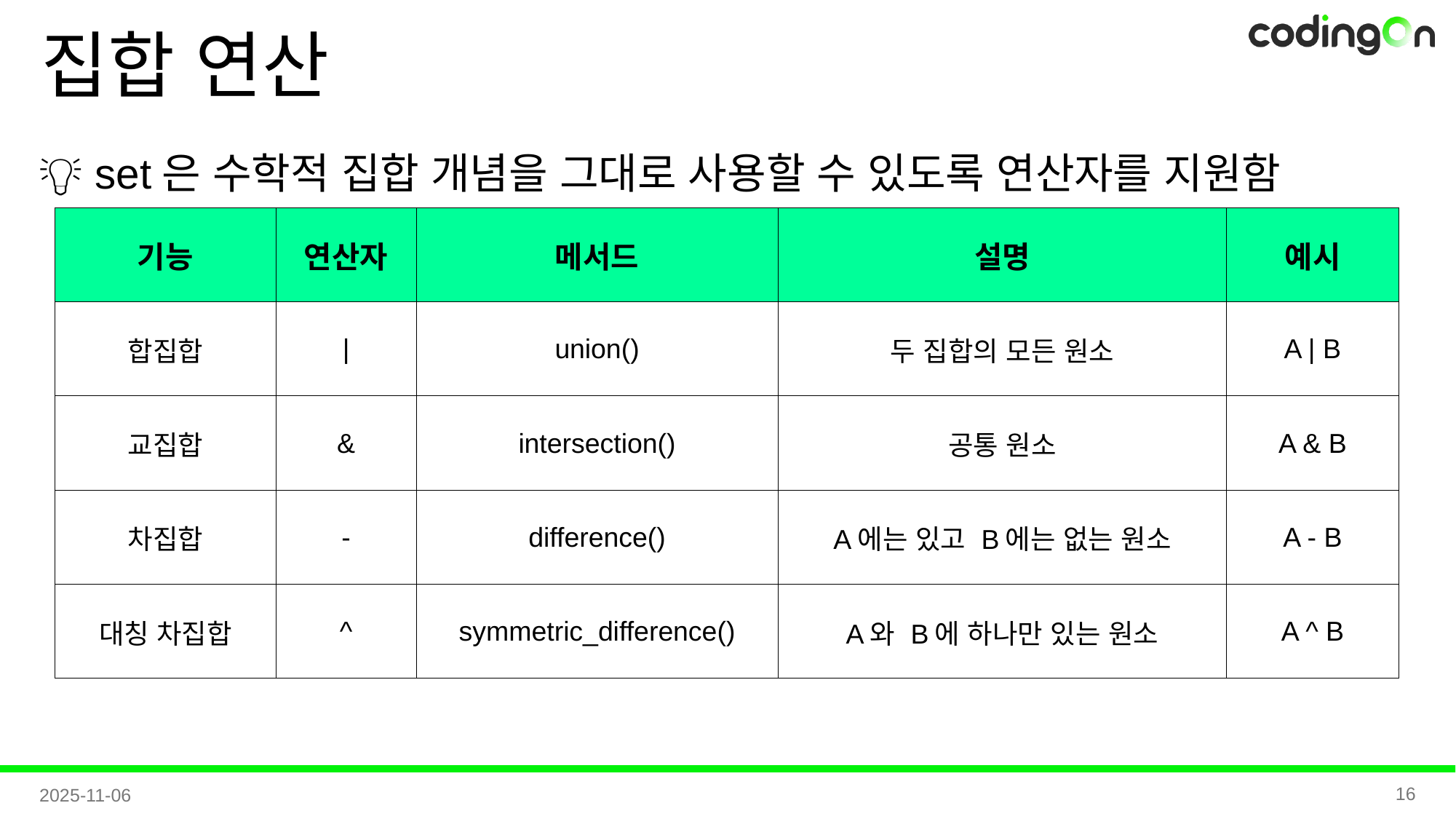

# 집합 연산
💡 set은 수학적 집합 개념을 그대로 사용할 수 있도록 연산자를 지원함
| 기능 | 연산자 | 메서드 | 설명 | 예시 |
| --- | --- | --- | --- | --- |
| 합집합 | | | union() | 두 집합의 모든 원소 | A | B |
| 교집합 | & | intersection() | 공통 원소 | A & B |
| 차집합 | - | difference() | A에는 있고 B에는 없는 원소 | A - B |
| 대칭 차집합 | ^ | symmetric\_difference() | A와 B에 하나만 있는 원소 | A ^ B |
16
2025-11-06